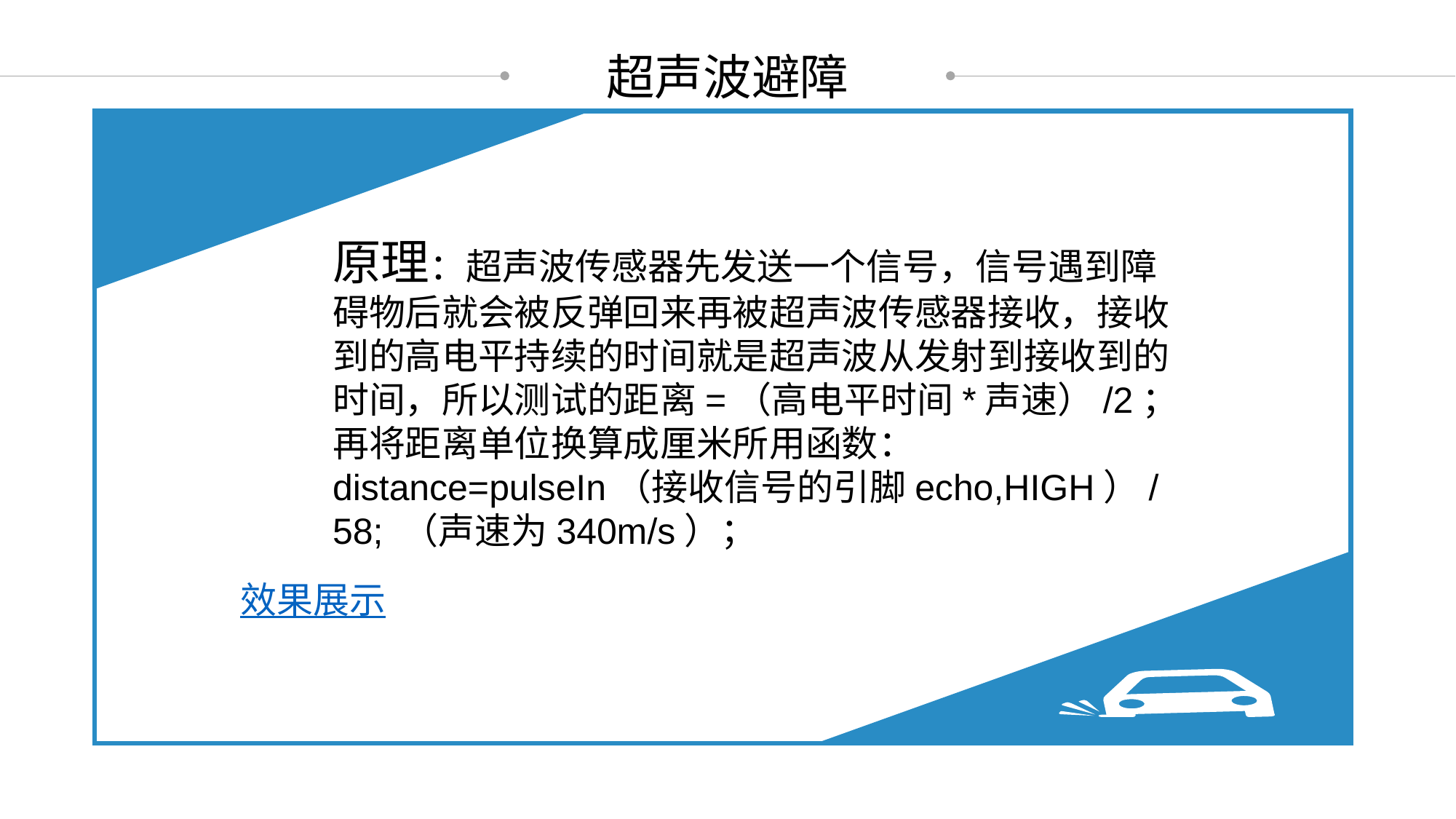

超声波避障

原理：超声波传感器先发送一个信号，信号遇到障碍物后就会被反弹回来再被超声波传感器接收，接收到的高电平持续的时间就是超声波从发射到接收到的时间，所以测试的距离=（高电平时间*声速）/2；再将距离单位换算成厘米所用函数：distance=pulseIn（接收信号的引脚echo,HIGH）/58; （声速为340m/s）；
效果展示